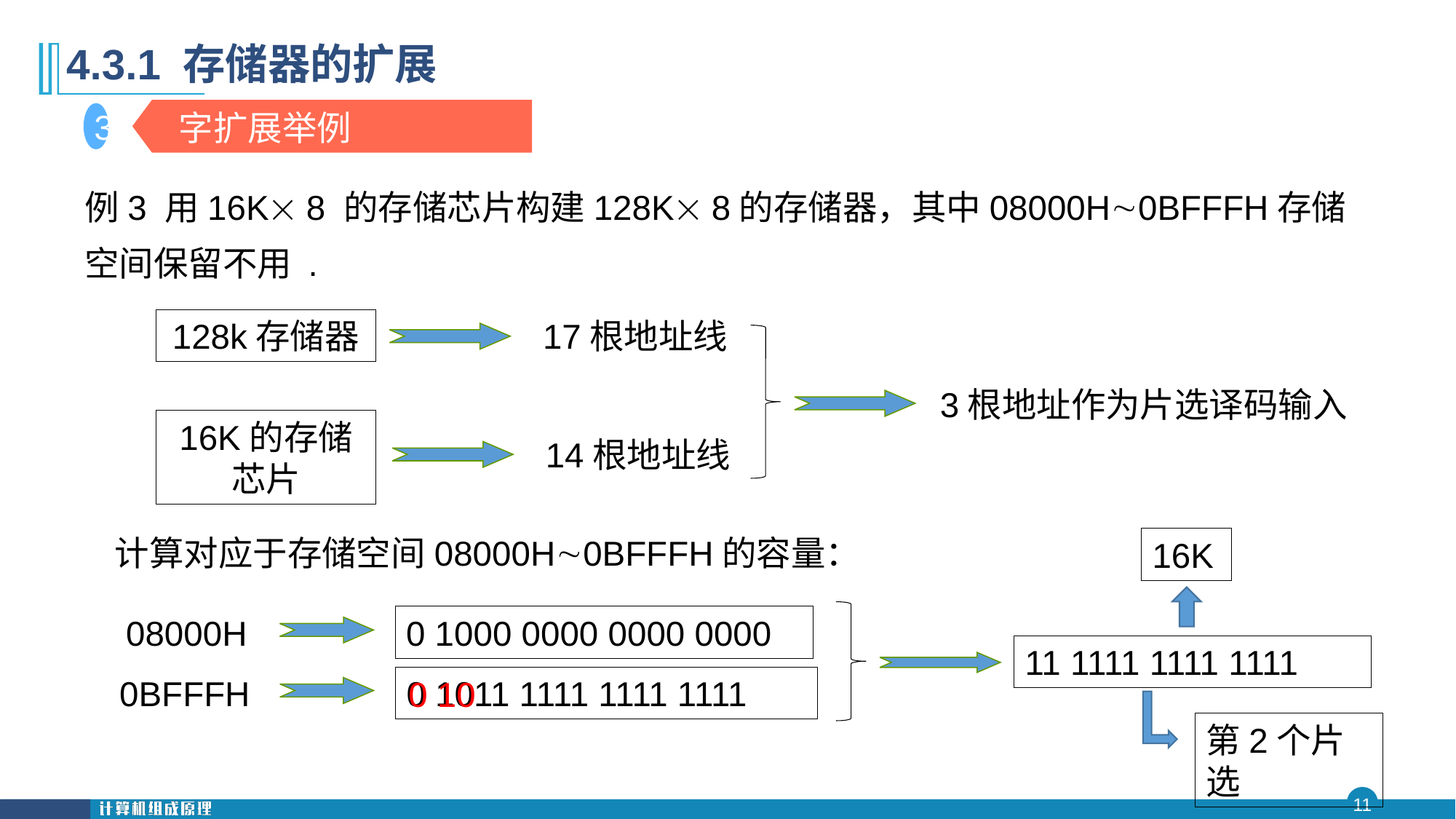

第四 章
# 4.3.1 存储器的扩展

字扩展举例
3
例3 用16K× 8 的存储芯片构建128K× 8的存储器，其中08000H∼0BFFFH存储空间保留不用 .
128k存储器
17根地址线

3根地址作为片选译码输入
16K的存储芯片
14根地址线

计算对应于存储空间08000H∼0BFFFH的容量：
16K

08000H
0 1000 0000 0000 0000

11 1111 1111 1111
0BFFFH
0 1011 1111 1111 1111

0 10

第2个片选